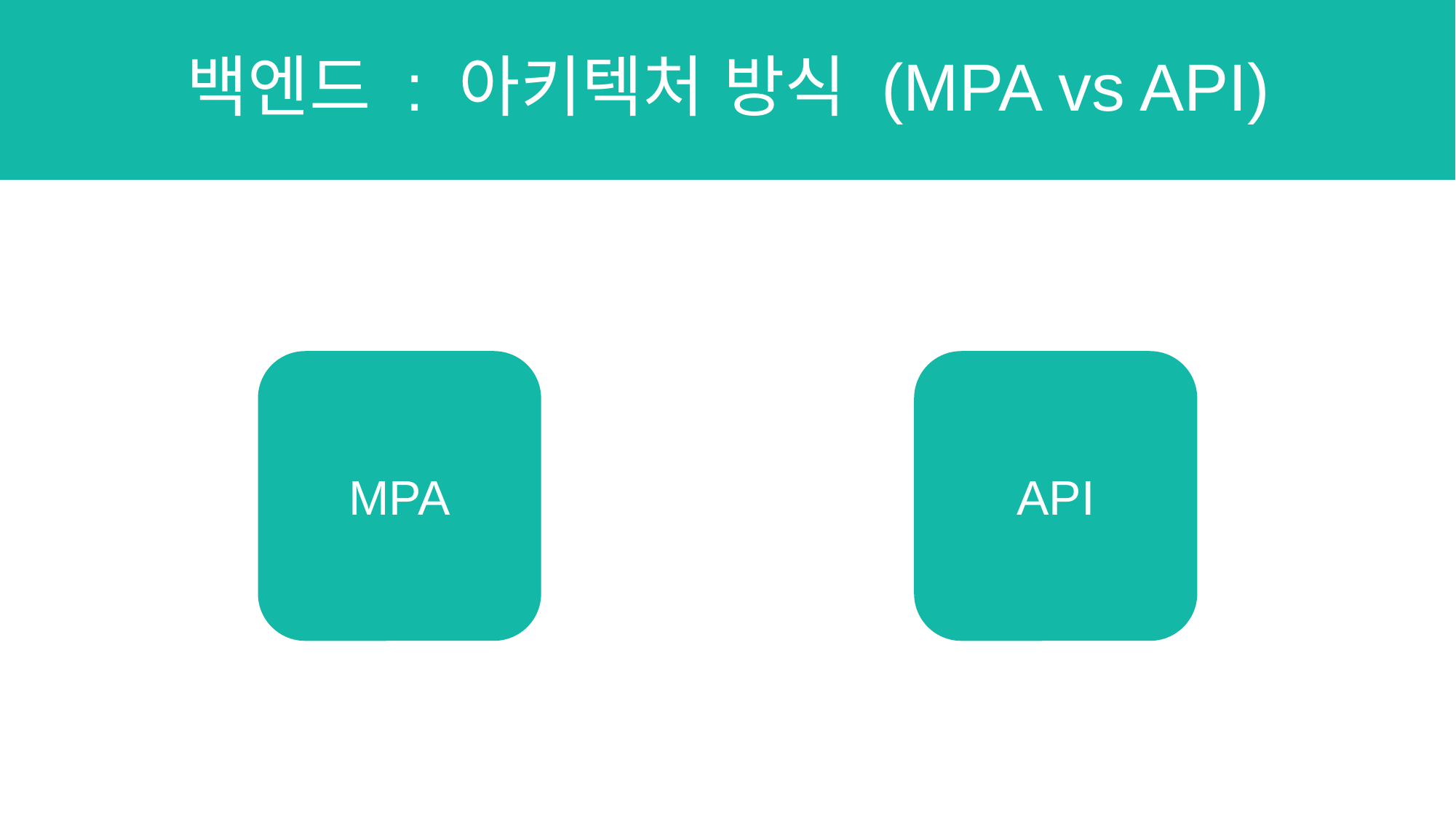

백엔드 : 아키텍처 방식 (MPA vs API)
MPA
API